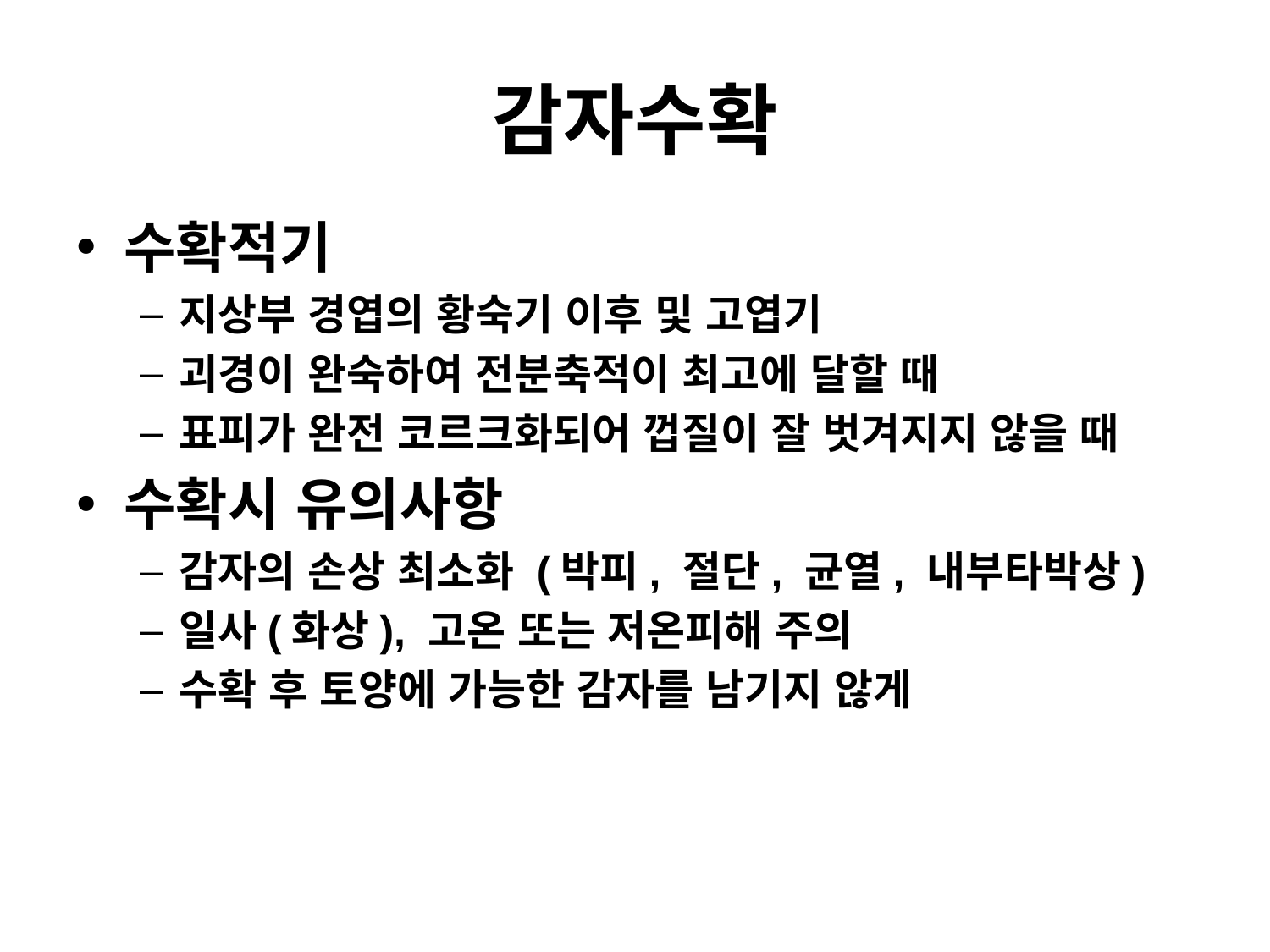

# 감자수확
수확적기
지상부 경엽의 황숙기 이후 및 고엽기
괴경이 완숙하여 전분축적이 최고에 달할 때
표피가 완전 코르크화되어 껍질이 잘 벗겨지지 않을 때
수확시 유의사항
감자의 손상 최소화 (박피, 절단, 균열, 내부타박상)
일사(화상), 고온 또는 저온피해 주의
수확 후 토양에 가능한 감자를 남기지 않게